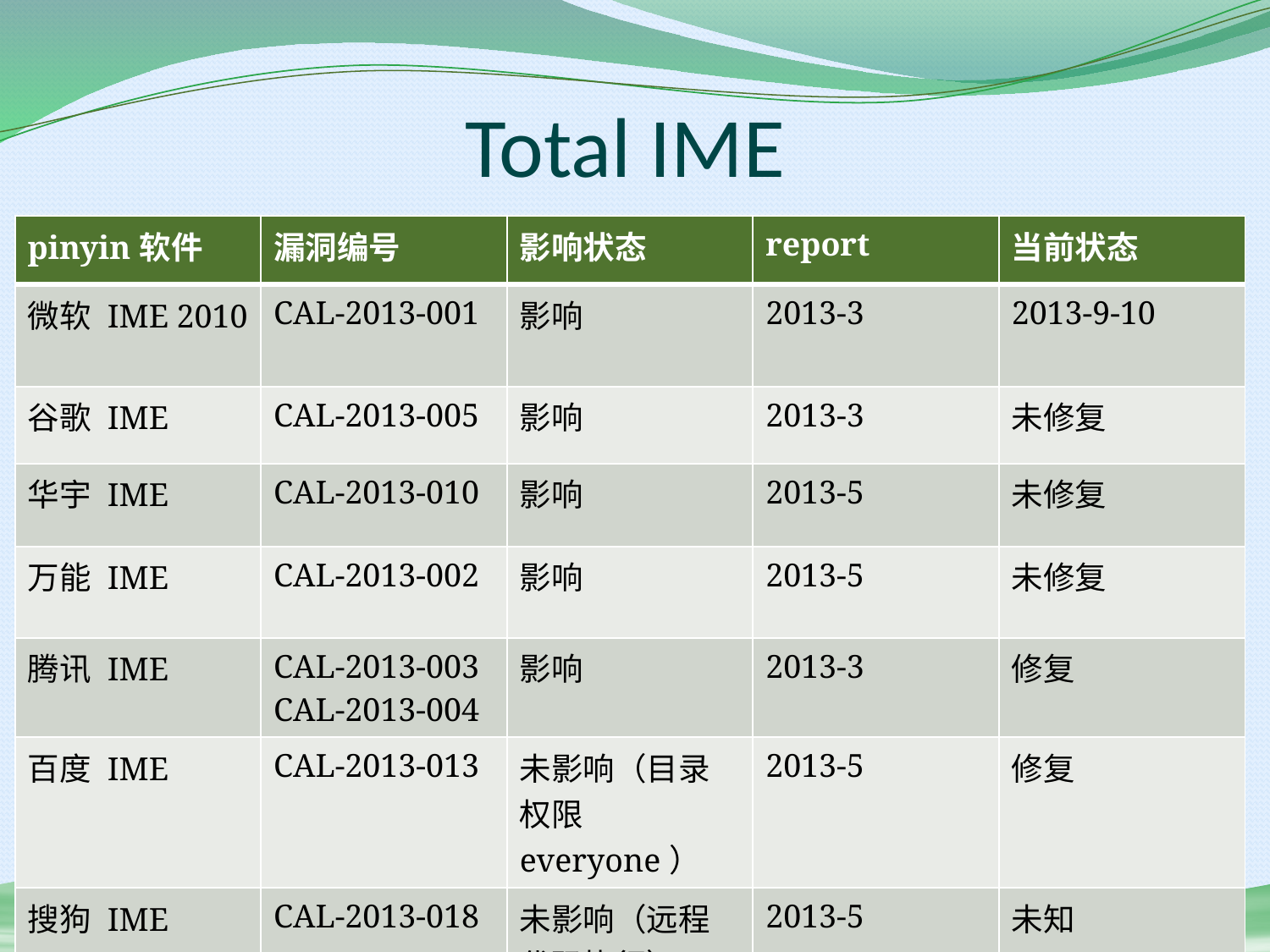

# Total IME
| pinyin软件 | 漏洞编号 | 影响状态 | report | 当前状态 |
| --- | --- | --- | --- | --- |
| 微软 IME 2010 | CAL-2013-001 | 影响 | 2013-3 | 2013-9-10 |
| 谷歌 IME | CAL-2013-005 | 影响 | 2013-3 | 未修复 |
| 华宇 IME | CAL-2013-010 | 影响 | 2013-5 | 未修复 |
| 万能 IME | CAL-2013-002 | 影响 | 2013-5 | 未修复 |
| 腾讯 IME | CAL-2013-003 CAL-2013-004 | 影响 | 2013-3 | 修复 |
| 百度 IME | CAL-2013-013 | 未影响（目录权限everyone） | 2013-5 | 修复 |
| 搜狗 IME | CAL-2013-018 | 未影响（远程代码执行） | 2013-5 | 未知 |